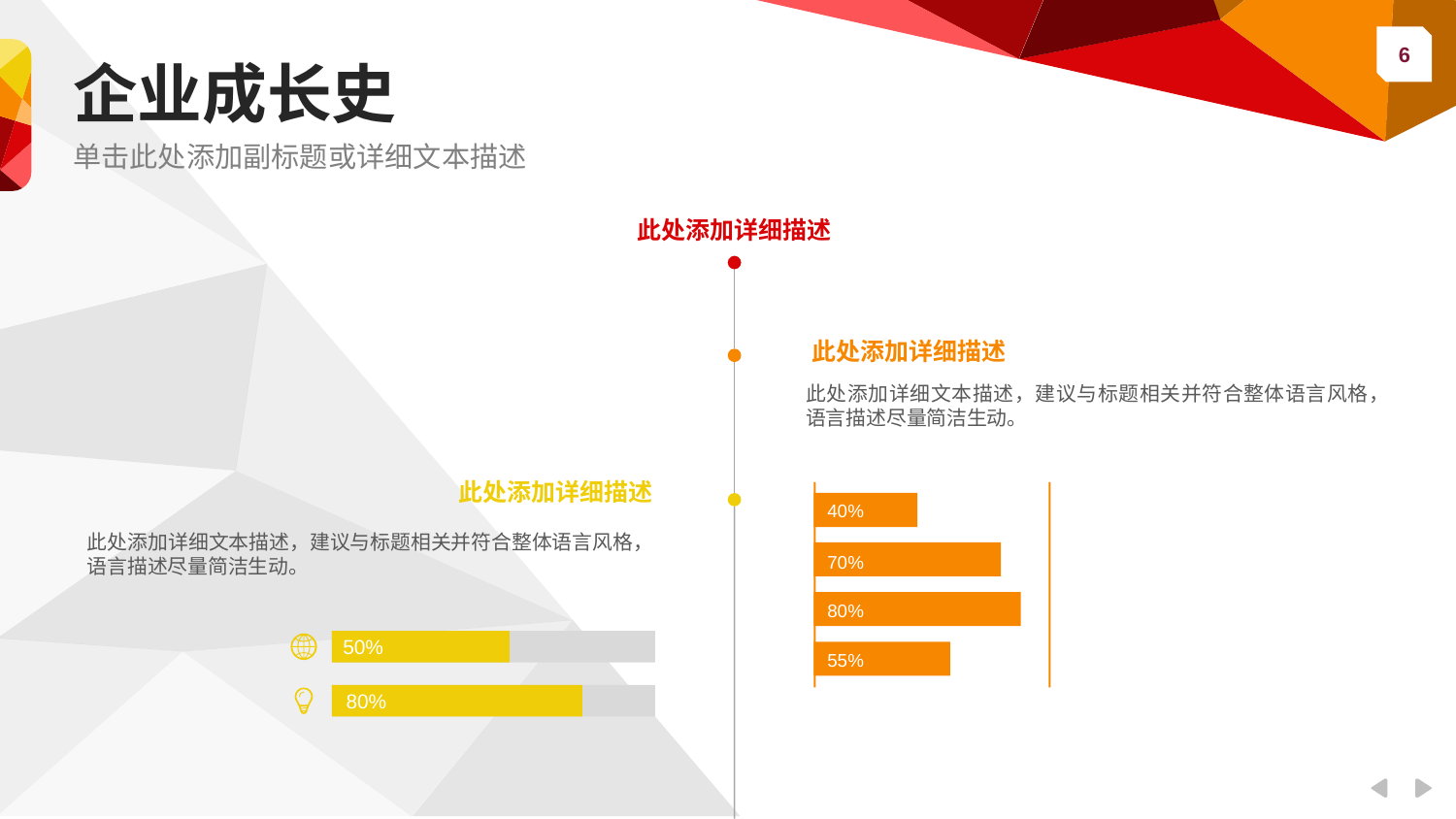

企业成长史
单击此处添加副标题或详细文本描述
此处添加详细描述

此处添加详细描述
此处添加详细文本描述，建议与标题相关并符合整体语言风格，语言描述尽量简洁生动。

此处添加详细描述
此处添加详细文本描述，建议与标题相关并符合整体语言风格，语言描述尽量简洁生动。

40%

70%
80%

55%

50%

80%